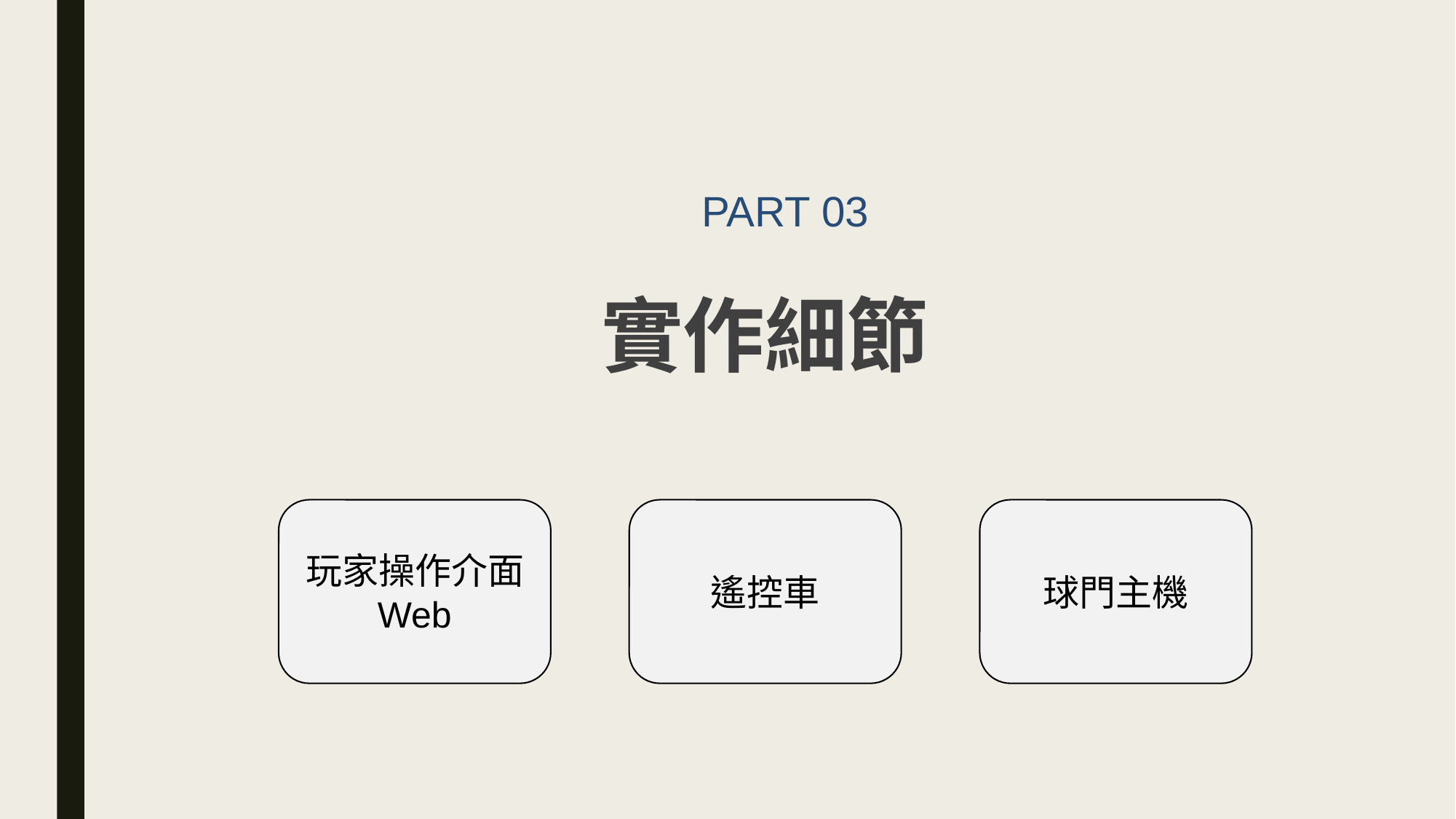

PART 03
實作細節
玩家操作介面
Web
遙控車
球門主機